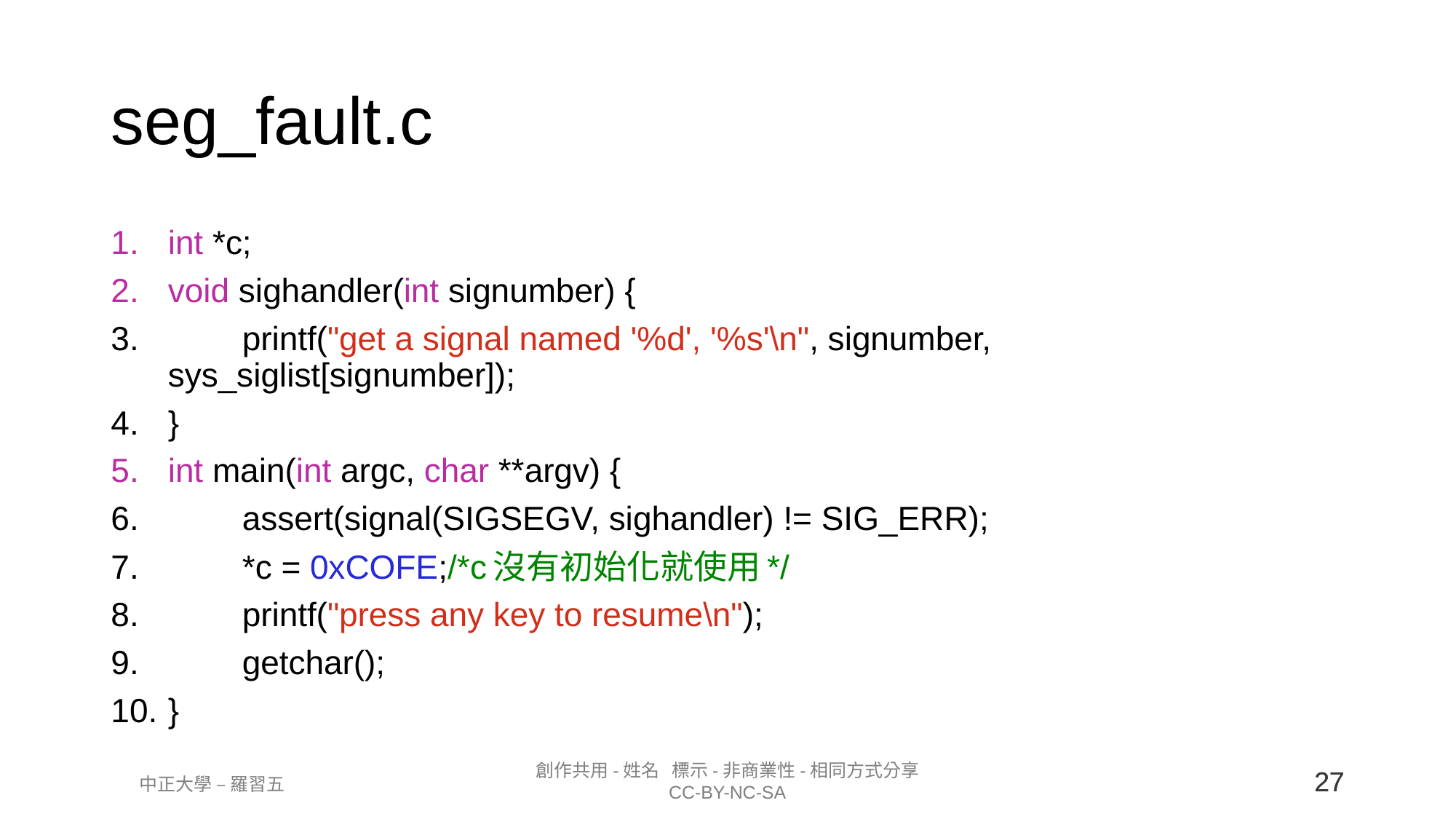

# seg_fault.c
int *c;
void sighandler(int signumber) {
        printf("get a signal named '%d', '%s'\n", signumber, sys_siglist[signumber]);
}
int main(int argc, char **argv) {
        assert(signal(SIGSEGV, sighandler) != SIG_ERR);
        *c = 0xCOFE;/*c沒有初始化就使用*/
        printf("press any key to resume\n");
        getchar();
}